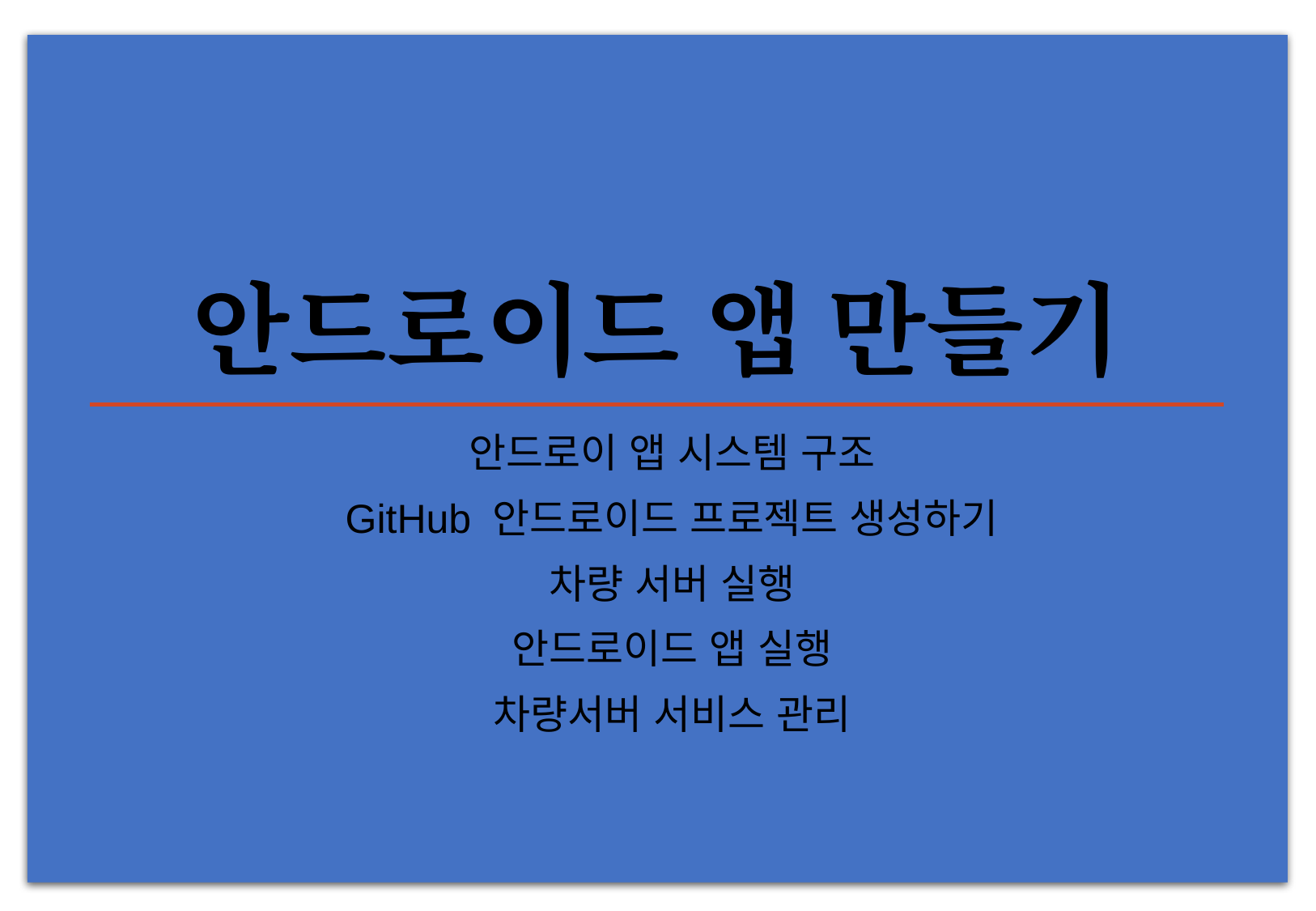

# 안드로이드 앱 만들기
안드로이 앱 시스템 구조
GitHub 안드로이드 프로젝트 생성하기
차량 서버 실행
안드로이드 앱 실행
차량서버 서비스 관리